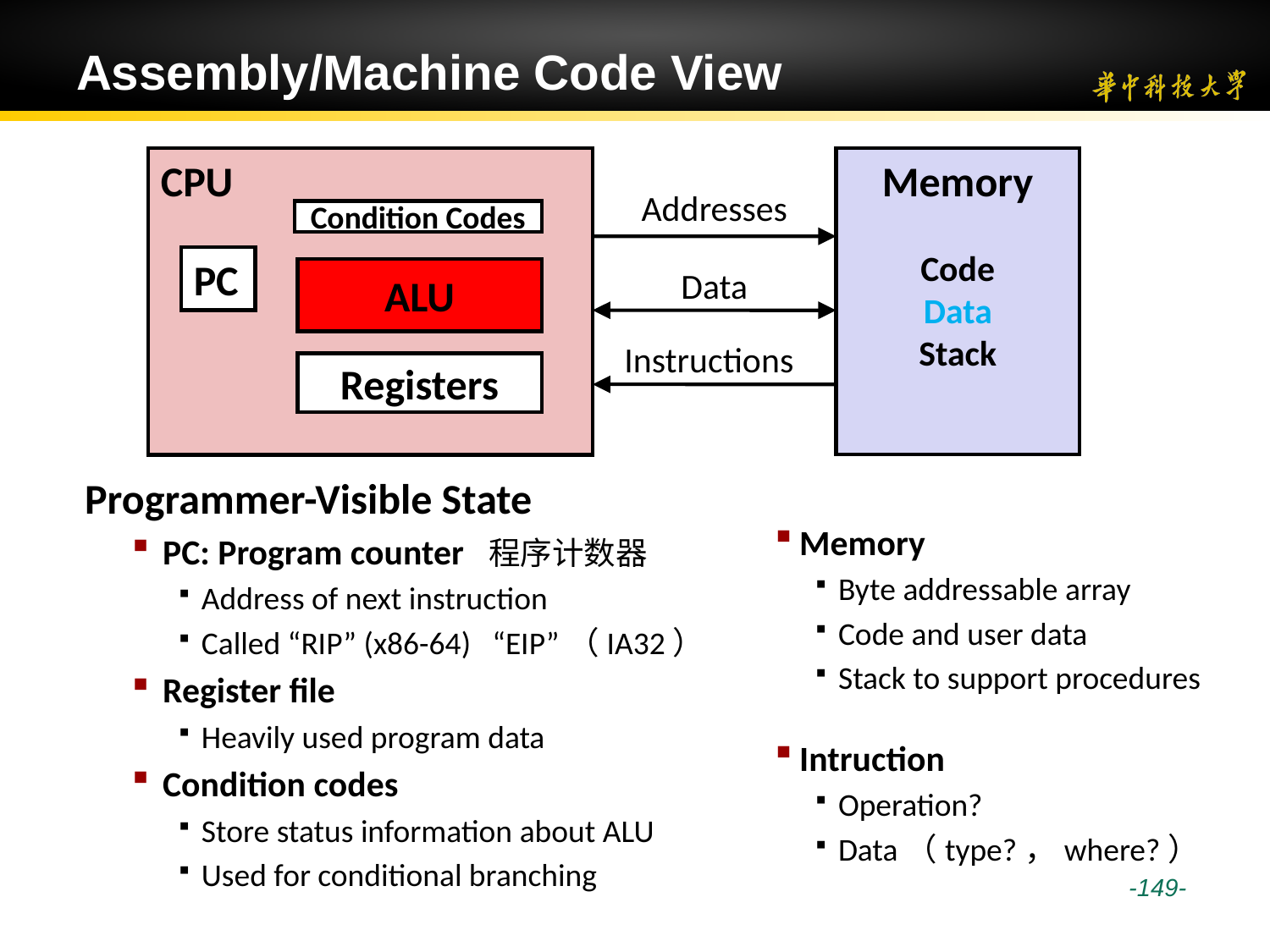

# Assembly/Machine Code View
CPU
Memory
Addresses
Condition Codes

Code
Data
Stack
PC
Data
ALU

Instructions
Registers

Programmer-Visible State
PC: Program counter  程序计数器
Address of next instruction
Called “RIP” (x86-64)   “EIP”（IA32）
Register file
Heavily used program data
Condition codes
Store status information about ALU
Used for conditional branching
Memory
Byte addressable array
Code and user data
Stack to support procedures

Intruction
Operation?
Data（type?，where?）

 -149-